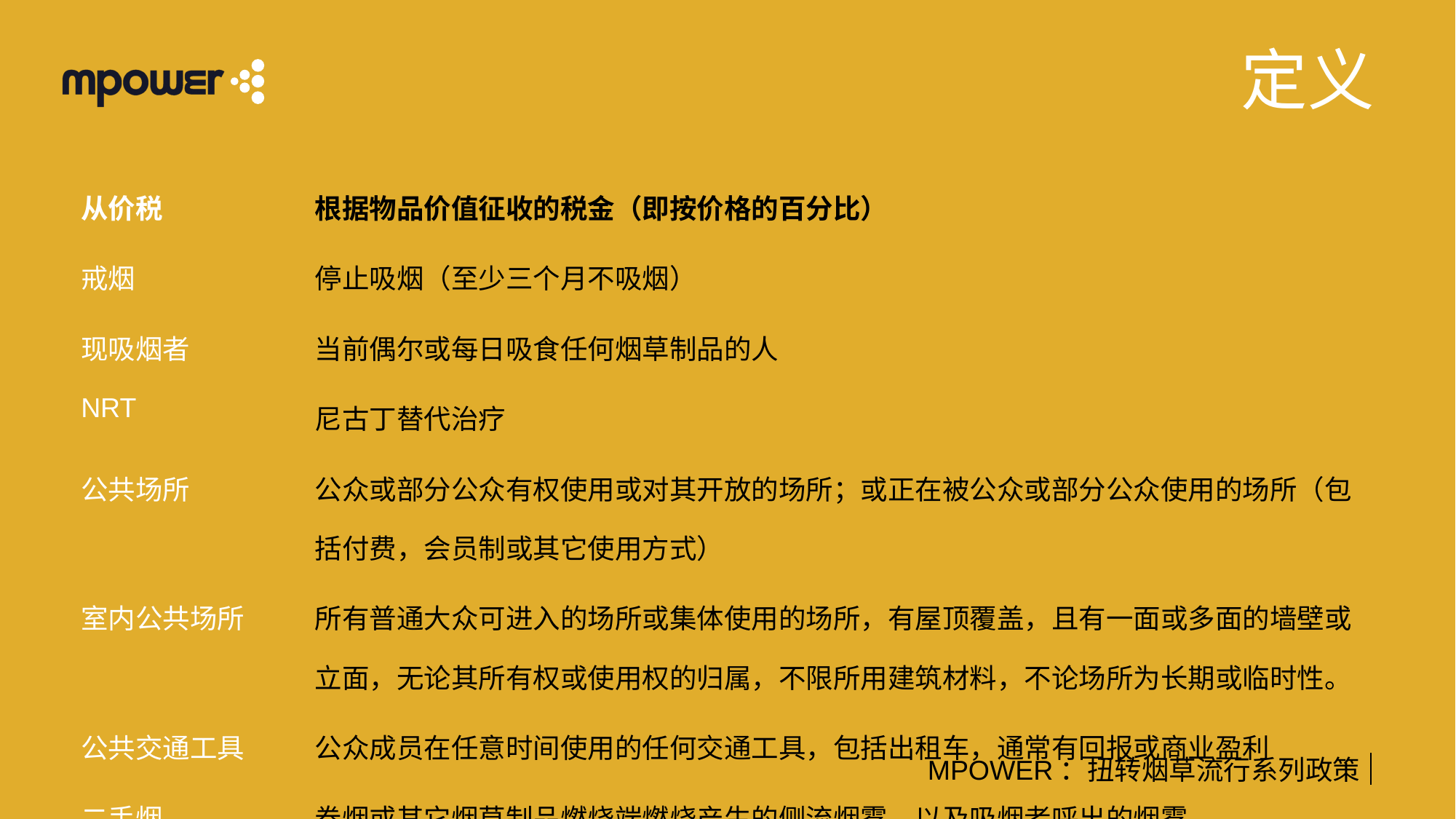

# 定义
| 从价税 | 根据物品价值征收的税金（即按价格的百分比） |
| --- | --- |
| 戒烟 | 停止吸烟（至少三个月不吸烟） |
| 现吸烟者 | 当前偶尔或每日吸食任何烟草制品的人 |
| NRT | 尼古丁替代治疗 |
| 公共场所 | 公众或部分公众有权使用或对其开放的场所；或正在被公众或部分公众使用的场所（包括付费，会员制或其它使用方式） |
| 室内公共场所 | 所有普通大众可进入的场所或集体使用的场所，有屋顶覆盖，且有一面或多面的墙壁或立面，无论其所有权或使用权的归属，不限所用建筑材料，不论场所为长期或临时性。 |
| 公共交通工具 | 公众成员在任意时间使用的任何交通工具，包括出租车，通常有回报或商业盈利 |
| 二手烟 | 卷烟或其它烟草制品燃烧端燃烧产生的侧流烟雾，以及吸烟者呼出的烟雾 |